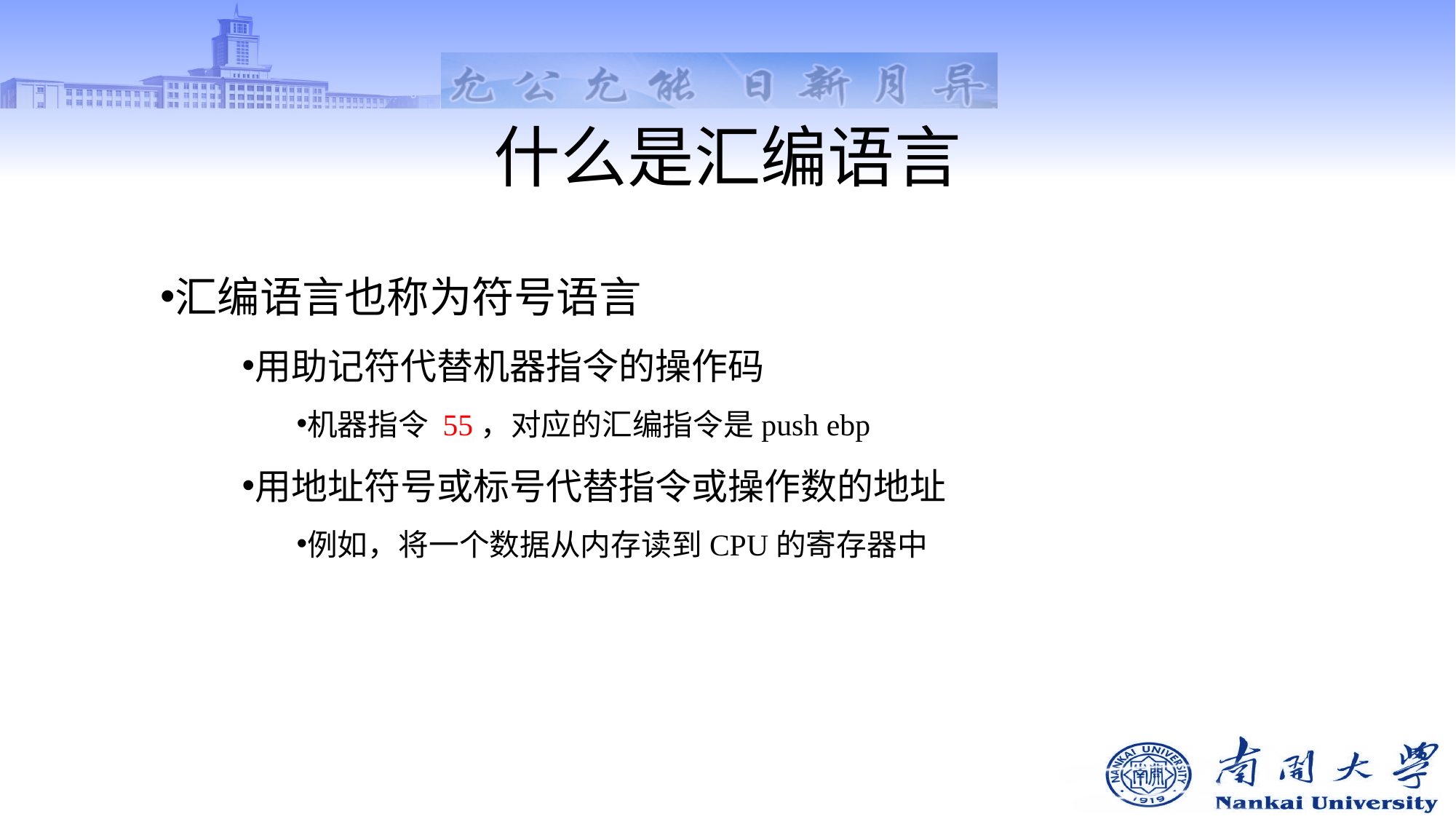

# 什么是汇编语言
汇编语言也称为符号语言
用助记符代替机器指令的操作码
机器指令 55，对应的汇编指令是push ebp
用地址符号或标号代替指令或操作数的地址
例如，将一个数据从内存读到CPU的寄存器中